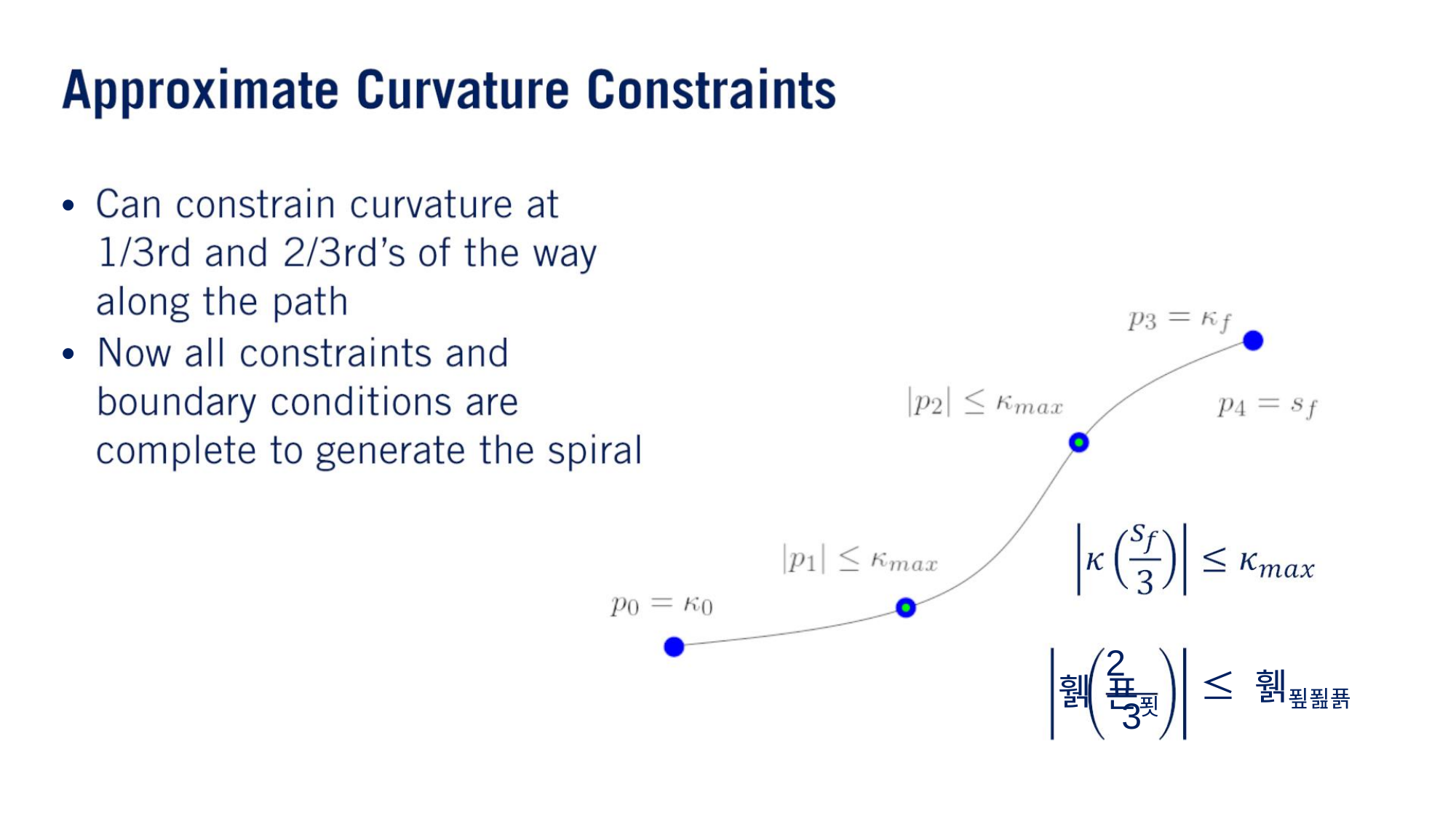

•
•
2푠푓
휅
≤ 휅푚푎푥
3